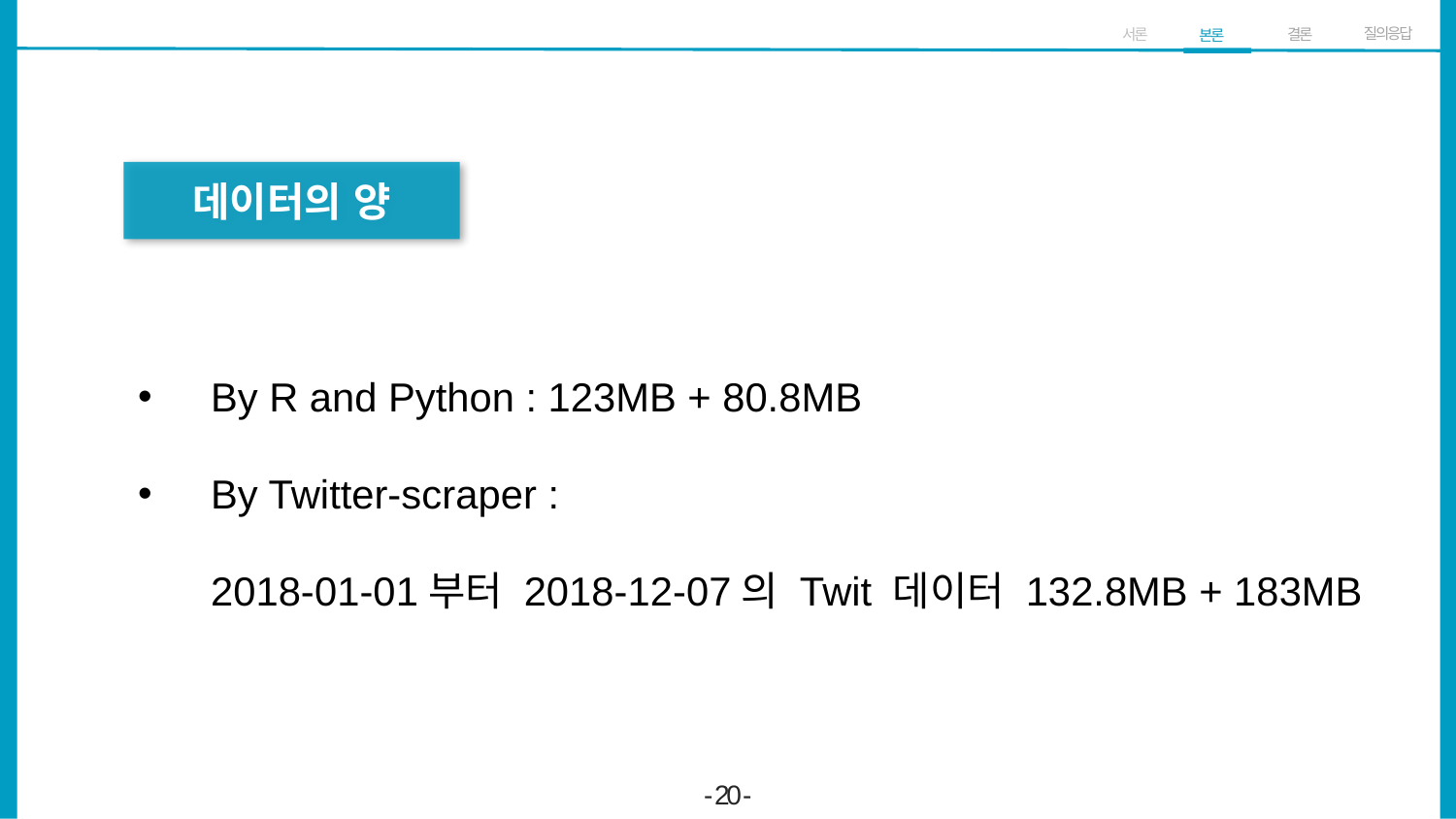

질의응답
결론
서론
본론

데이터의 양
By R and Python : 123MB + 80.8MB
By Twitter-scraper :
2018-01-01부터 2018-12-07의 Twit 데이터 132.8MB + 183MB
- 20 -